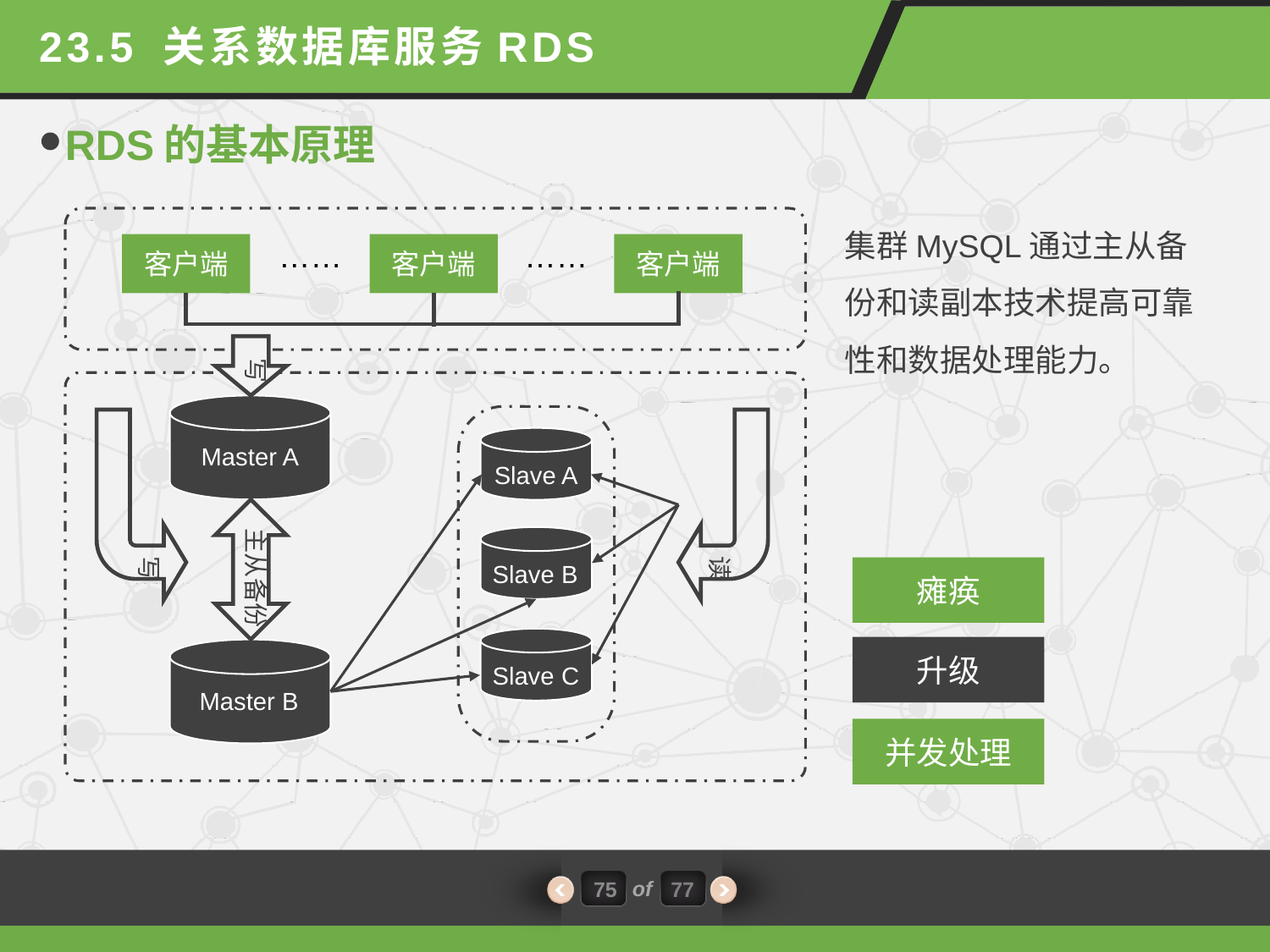

23.5 关系数据库服务RDS
RDS的基本原理

集群MySQL通过主从备份和读副本技术提高可靠性和数据处理能力。

……
……

客户端

客户端

客户端

写

Slave A
Master A

主从备份

Slave B
写
读

Slave C

Master B
瘫痪
升级
并发处理
75